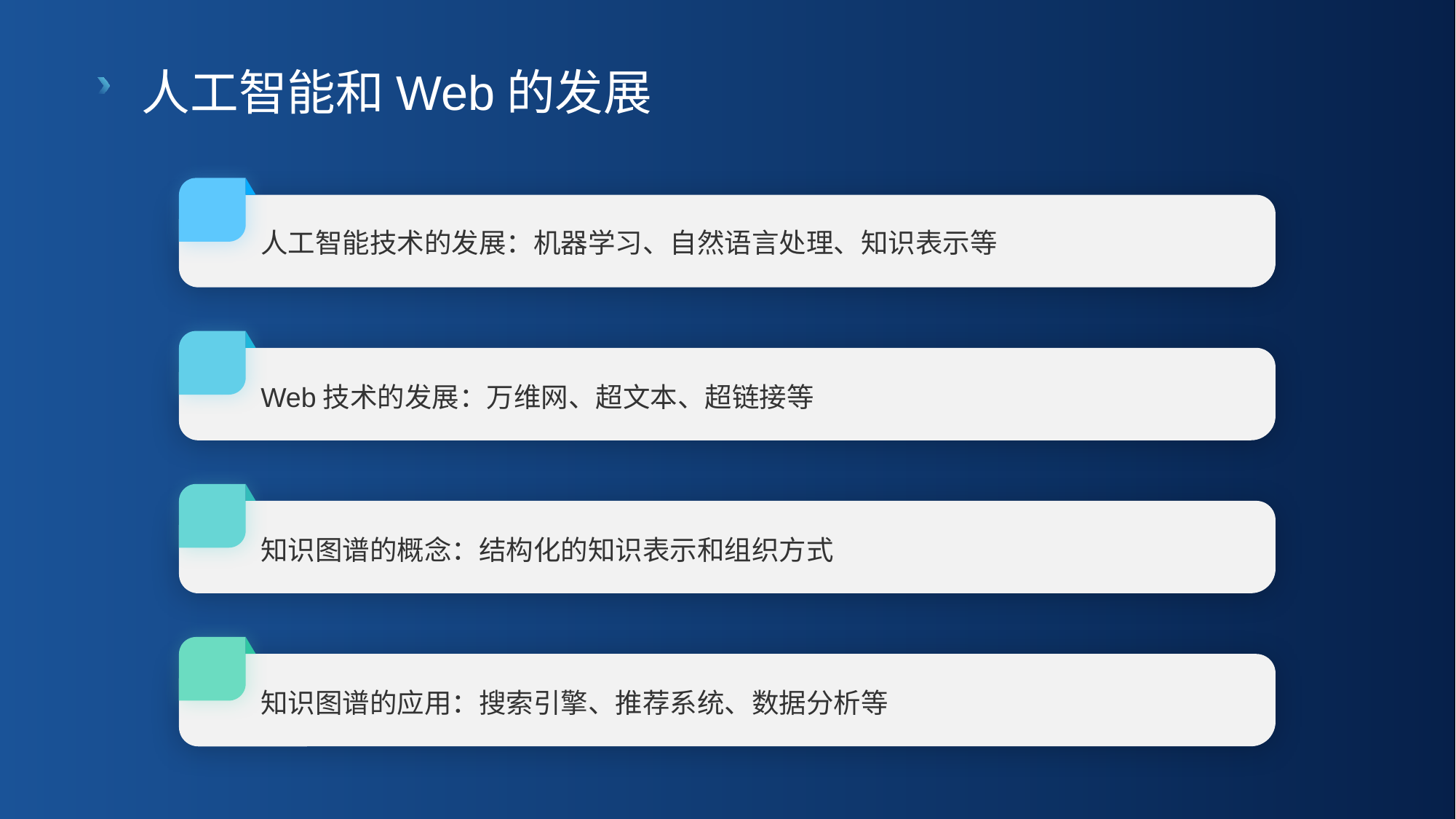

人工智能和Web的发展

人工智能技术的发展：机器学习、自然语言处理、知识表示等

Web技术的发展：万维网、超文本、超链接等

知识图谱的概念：结构化的知识表示和组织方式

知识图谱的应用：搜索引擎、推荐系统、数据分析等